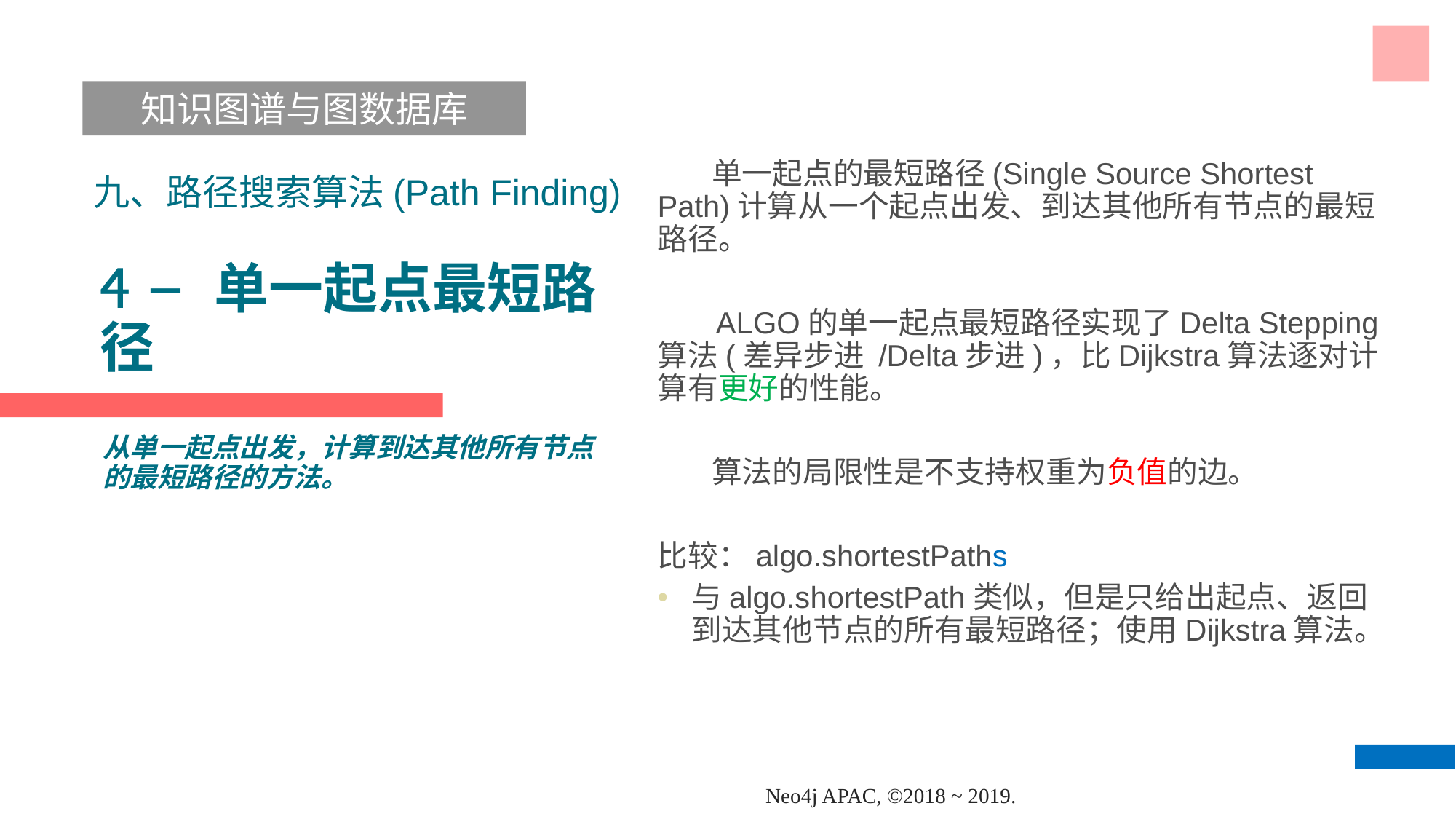

知识图谱与图数据库
       单一起点的最短路径(Single Source Shortest Path)计算从一个起点出发、到达其他所有节点的最短路径。

       ALGO的单一起点最短路径实现了Delta Stepping算法(差异步进 /Delta步进)，比Dijkstra算法逐对计算有更好的性能。

       算法的局限性是不支持权重为负值的边。

比较：algo.shortestPaths
与algo.shortestPath类似，但是只给出起点、返回到达其他节点的所有最短路径；使用Dijkstra算法。

九、路径搜索算法(Path Finding)
# 4 – 单一起点最短路径
从单一起点出发，计算到达其他所有节点的最短路径的方法。